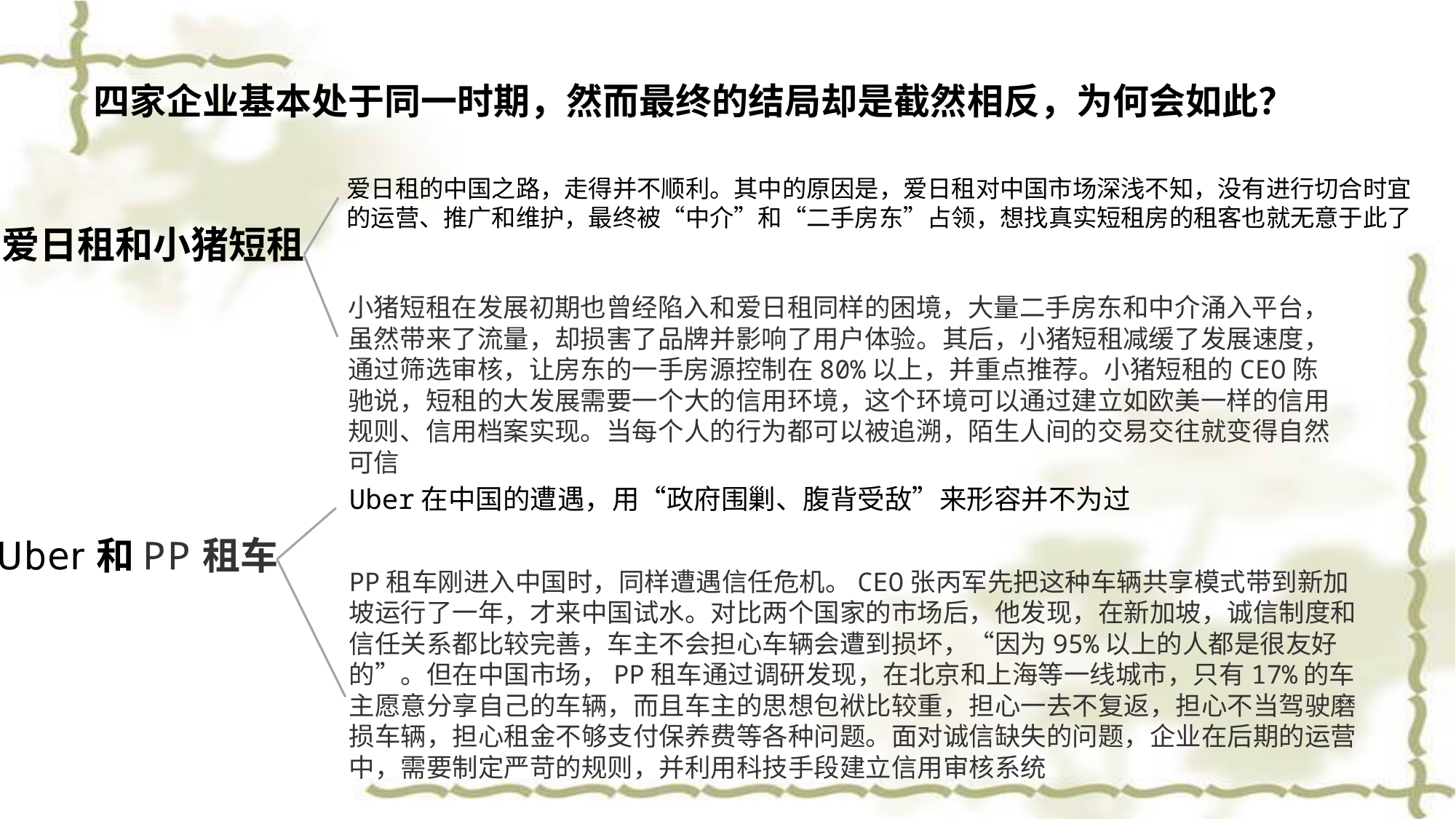

#
四家企业基本处于同一时期，然而最终的结局却是截然相反，为何会如此？
爱日租的中国之路，走得并不顺利。其中的原因是，爱日租对中国市场深浅不知，没有进行切合时宜的运营、推广和维护，最终被“中介”和“二手房东”占领，想找真实短租房的租客也就无意于此了

爱日租和小猪短租

小猪短租在发展初期也曾经陷入和爱日租同样的困境，大量二手房东和中介涌入平台，虽然带来了流量，却损害了品牌并影响了用户体验。其后，小猪短租减缓了发展速度，通过筛选审核，让房东的一手房源控制在80%以上，并重点推荐。小猪短租的CEO陈驰说，短租的大发展需要一个大的信用环境，这个环境可以通过建立如欧美一样的信用规则、信用档案实现。当每个人的行为都可以被追溯，陌生人间的交易交往就变得自然可信
Uber在中国的遭遇，用“政府围剿、腹背受敌”来形容并不为过
Uber和PP租车

PP租车刚进入中国时，同样遭遇信任危机。CEO张丙军先把这种车辆共享模式带到新加坡运行了一年，才来中国试水。对比两个国家的市场后，他发现，在新加坡，诚信制度和信任关系都比较完善，车主不会担心车辆会遭到损坏，“因为95%以上的人都是很友好的”。但在中国市场，PP租车通过调研发现，在北京和上海等一线城市，只有17%的车主愿意分享自己的车辆，而且车主的思想包袱比较重，担心一去不复返，担心不当驾驶磨损车辆，担心租金不够支付保养费等各种问题。面对诚信缺失的问题，企业在后期的运营中，需要制定严苛的规则，并利用科技手段建立信用审核系统